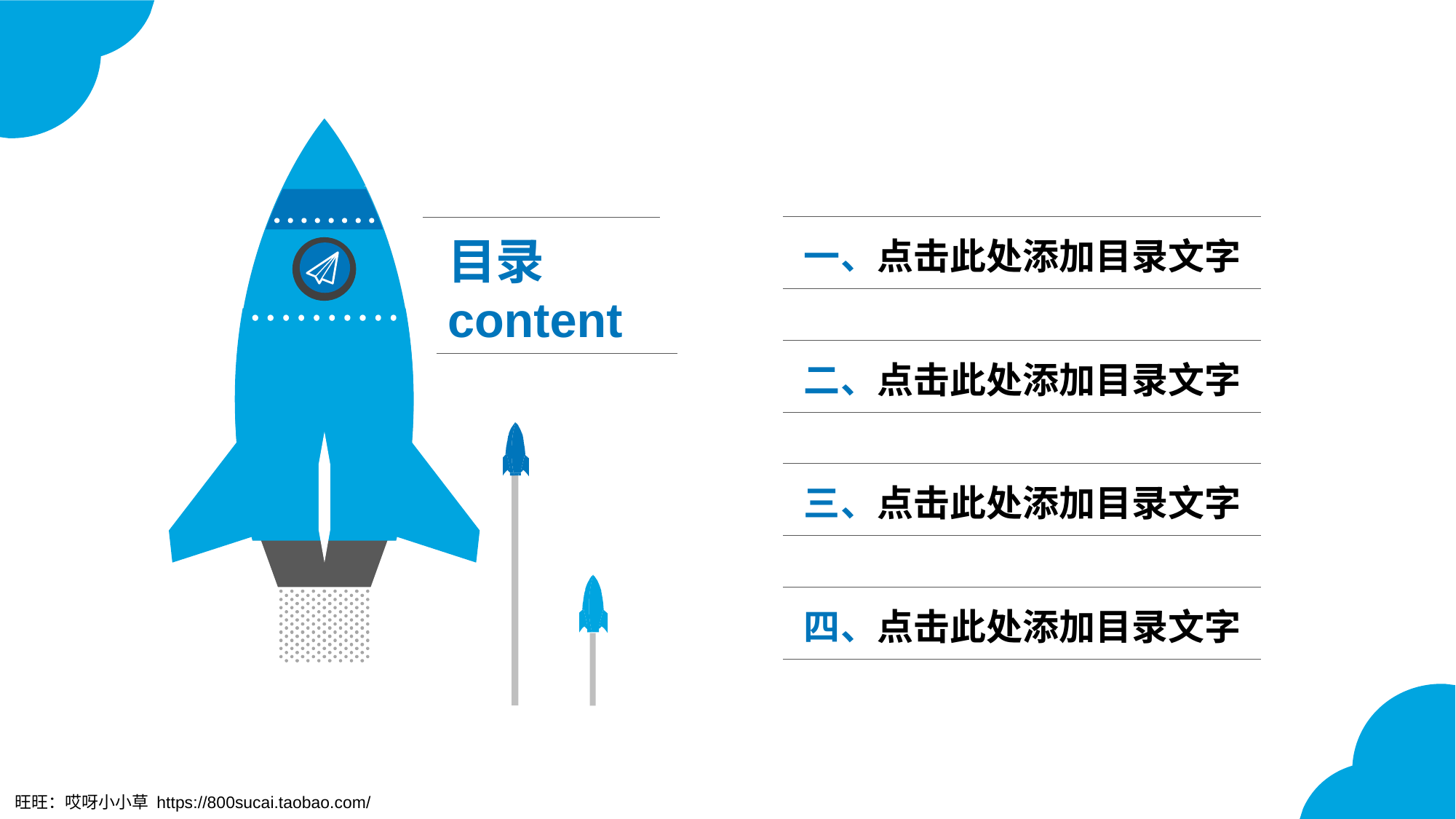

目录  content
一、点击此处添加目录文字

二、点击此处添加目录文字

三、点击此处添加目录文字

四、点击此处添加目录文字

旺旺：哎呀小小草 https://800sucai.taobao.com/